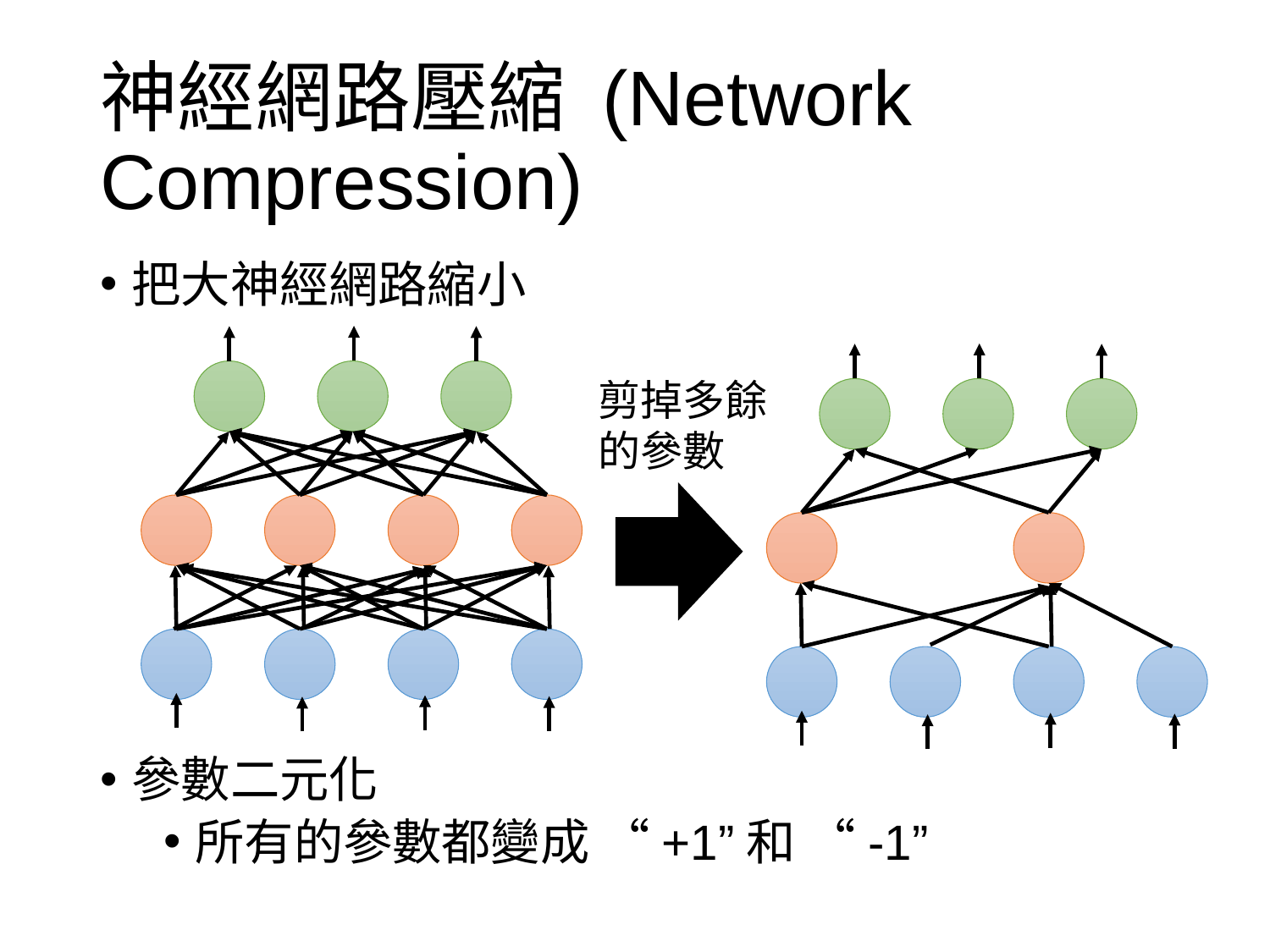

# 神經網路壓縮 (Network Compression)
把大神經網路縮小

參數二元化
所有的參數都變成 “+1”和 “-1”

剪掉多餘
的參數